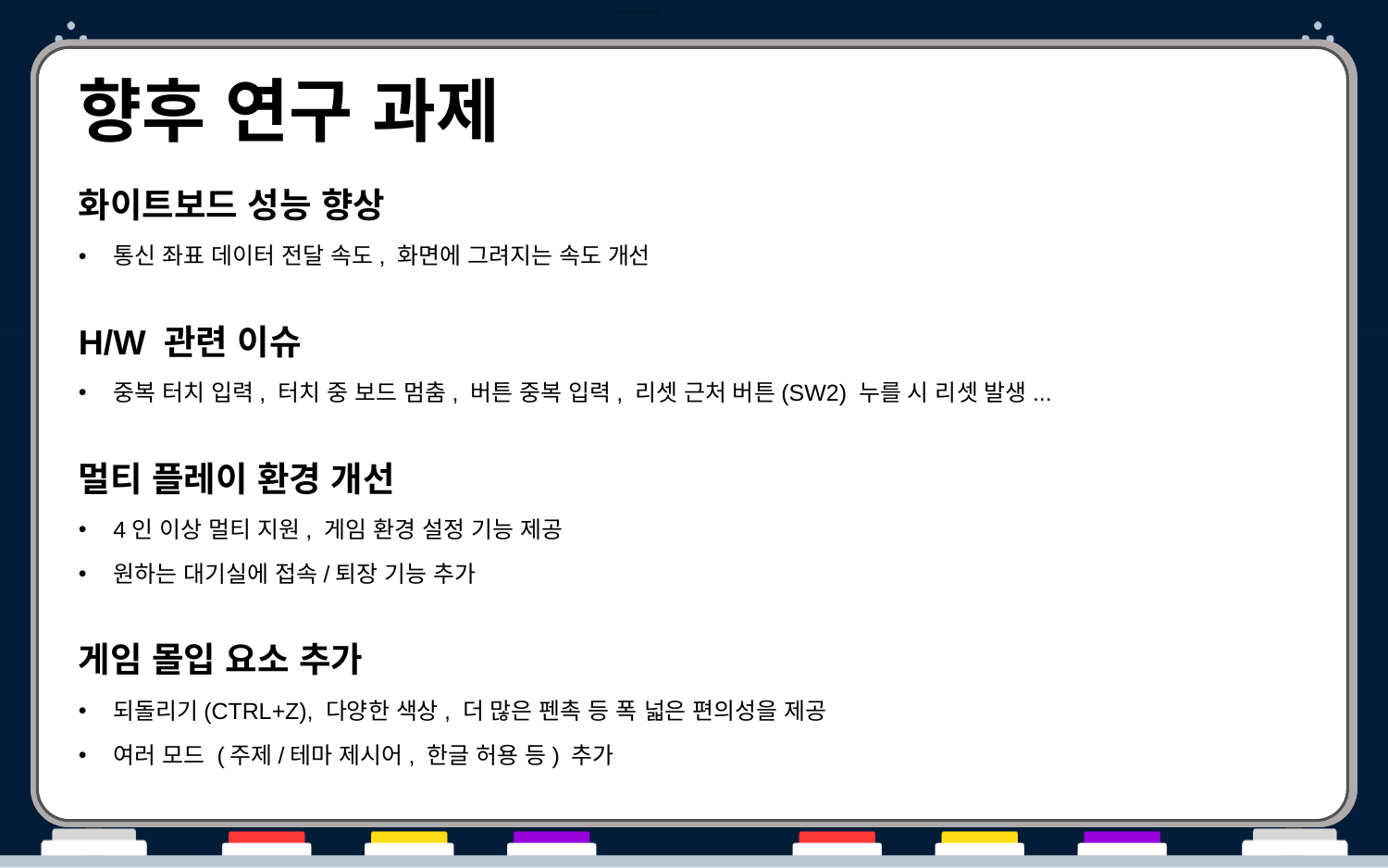

# 향후 연구 과제
화이트보드 성능 향상
통신 좌표 데이터 전달 속도, 화면에 그려지는 속도 개선

H/W 관련 이슈
중복 터치 입력, 터치 중 보드 멈춤, 버튼 중복 입력, 리셋 근처 버튼(SW2) 누를 시 리셋 발생...

멀티 플레이 환경 개선
4인 이상 멀티 지원, 게임 환경 설정 기능 제공
원하는 대기실에 접속/퇴장 기능 추가

게임 몰입 요소 추가
되돌리기(CTRL+Z), 다양한 색상, 더 많은 펜촉 등 폭 넓은 편의성을 제공
여러 모드 (주제/테마 제시어, 한글 허용 등) 추가